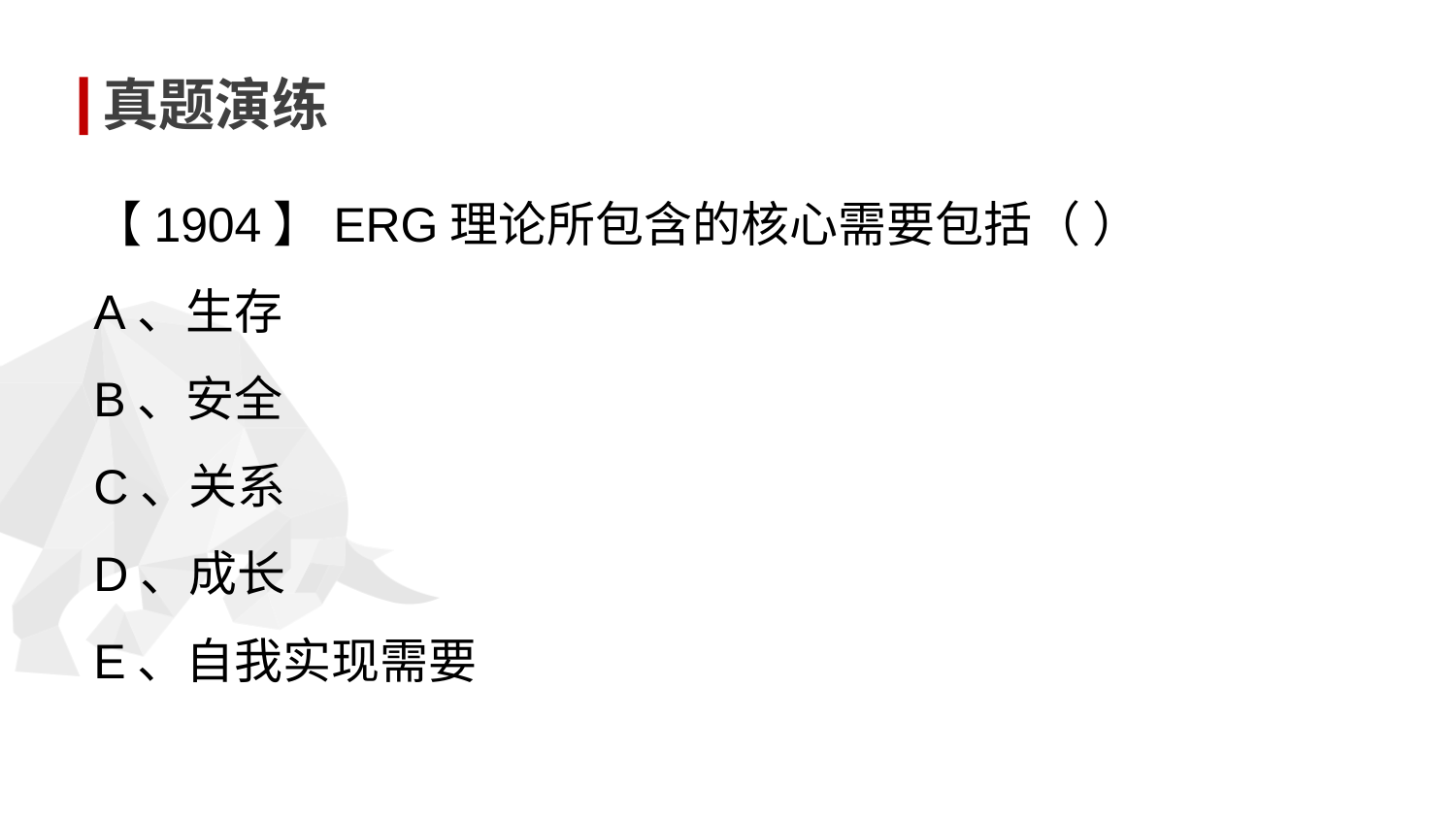

真题演练
【1904】ERG理论所包含的核心需要包括（ ）
A、生存
B、安全
C、关系
D、成长
E、自我实现需要